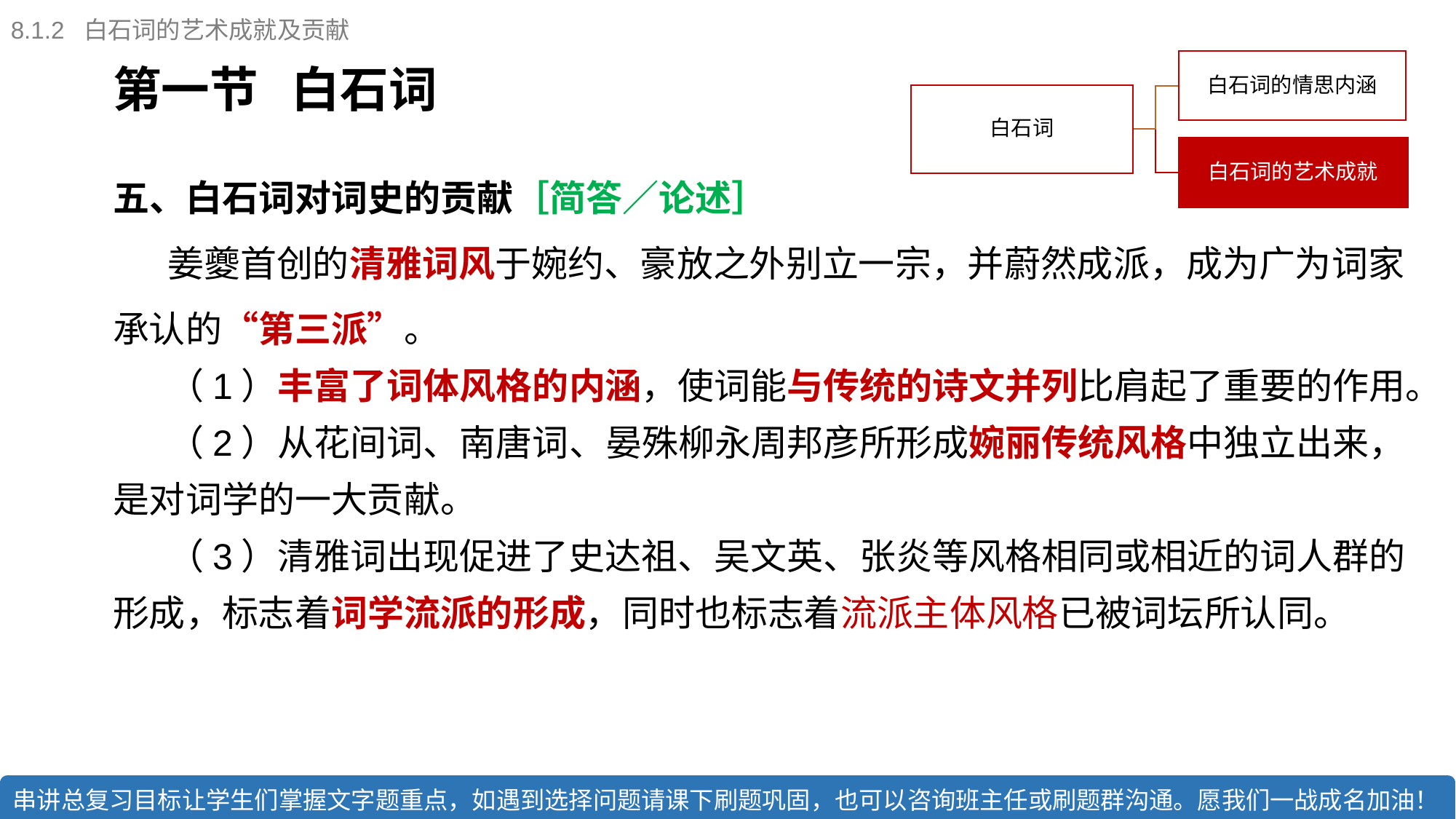

白石词
白石词的情思内涵
白石词的艺术成就
8.1.2  白石词的艺术成就及贡献
第一节   白石词
五、白石词对词史的贡献［简答／论述］
姜夔首创的清雅词风于婉约、豪放之外别立一宗，并蔚然成派，成为广为词家承认的“第三派”。
（1）丰富了词体风格的内涵，使词能与传统的诗文并列比肩起了重要的作用。
（2）从花间词、南唐词、晏殊柳永周邦彦所形成婉丽传统风格中独立出来，是对词学的一大贡献。
（3）清雅词出现促进了史达祖、吴文英、张炎等风格相同或相近的词人群的形成，标志着词学流派的形成，同时也标志着流派主体风格已被词坛所认同。